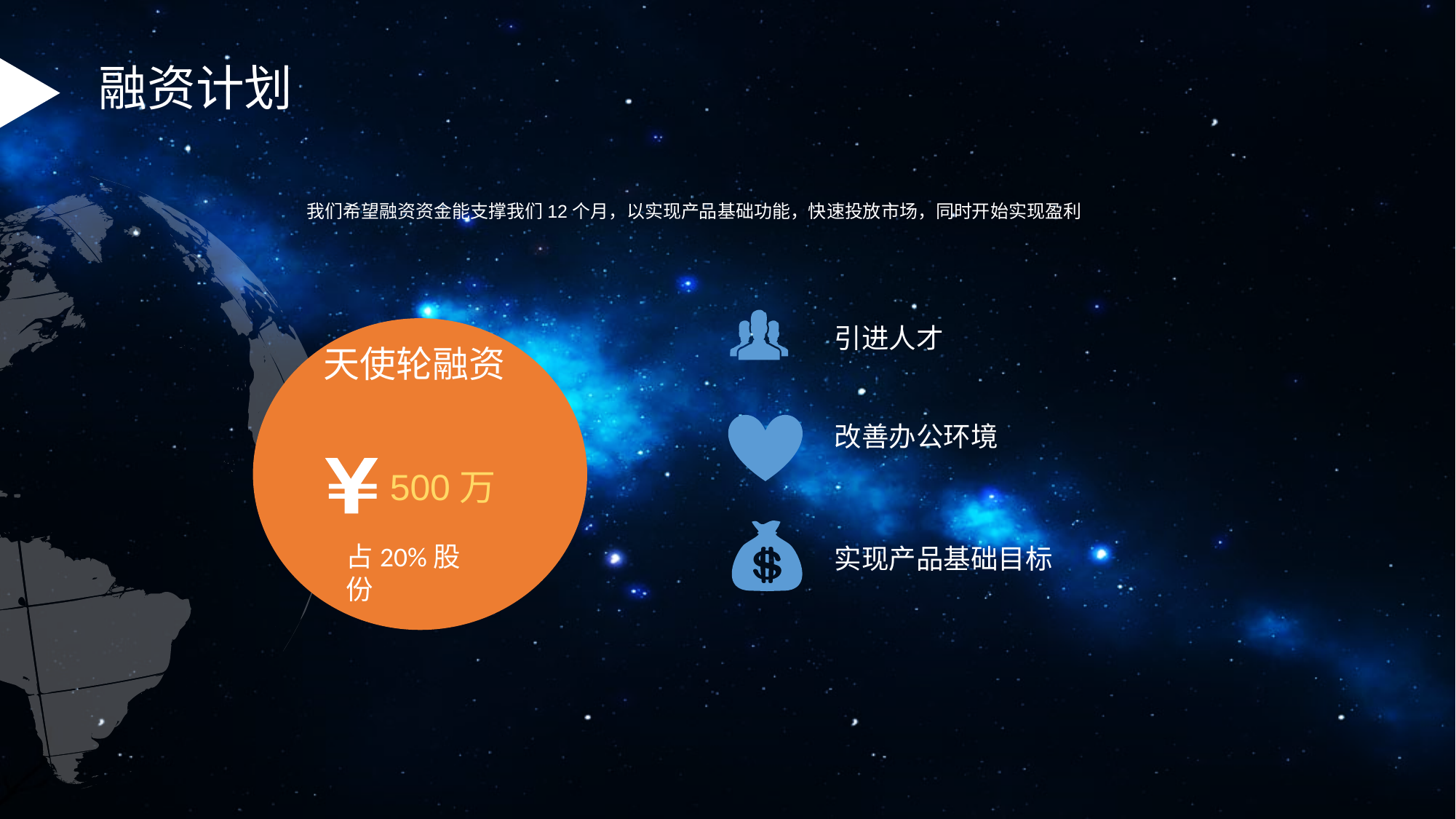

融资计划

我们希望融资资金能支撑我们12个月，以实现产品基础功能，快速投放市场，同时开始实现盈利

引进人才

天使轮融资

改善办公环境

500万

占20%股份
实现产品基础目标
.